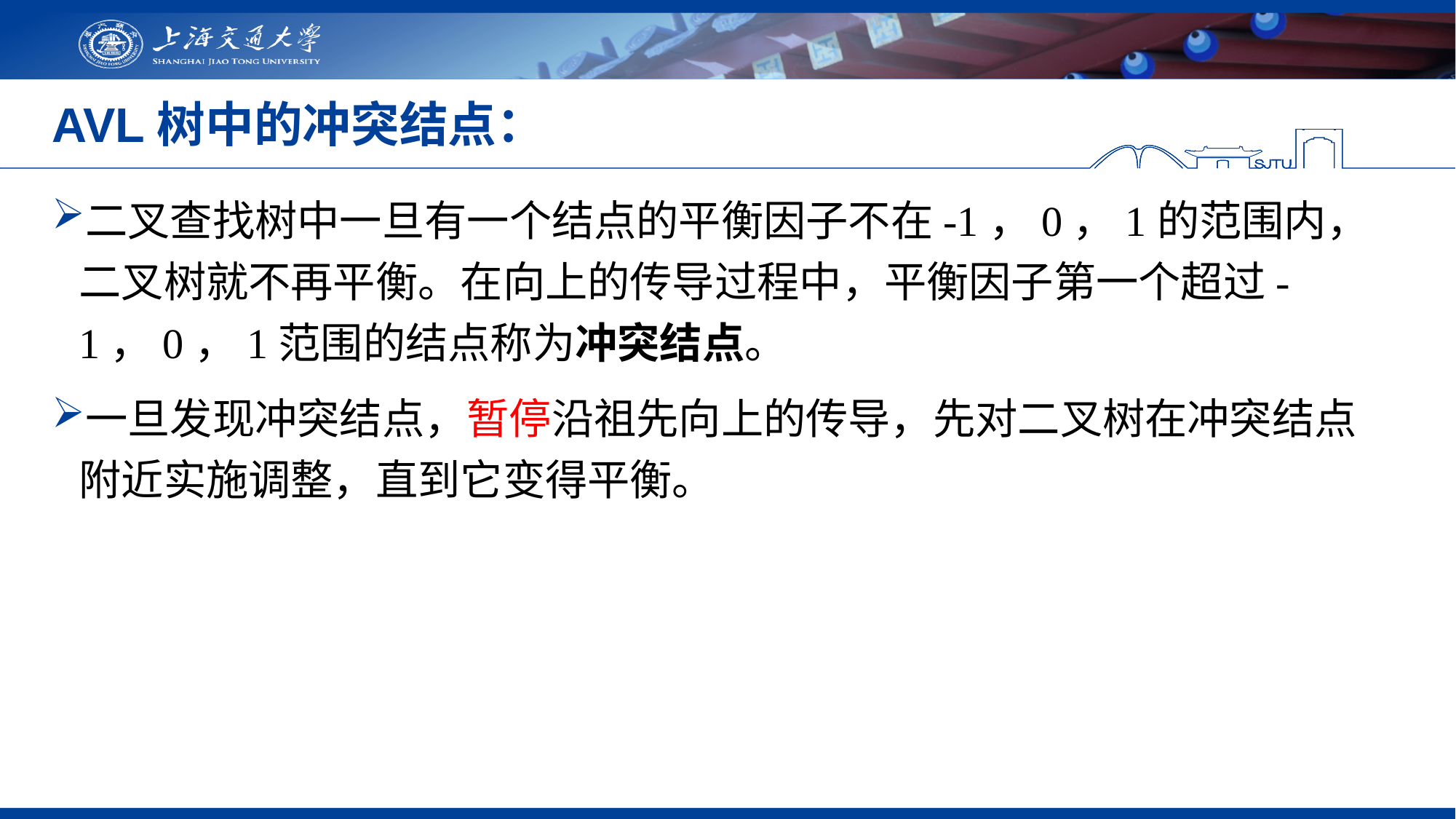

# AVL树中的冲突结点：
二叉查找树中一旦有一个结点的平衡因子不在-1，0，1的范围内，二叉树就不再平衡。在向上的传导过程中，平衡因子第一个超过-1，0，1范围的结点称为冲突结点。
一旦发现冲突结点，暂停沿祖先向上的传导，先对二叉树在冲突结点附近实施调整，直到它变得平衡。